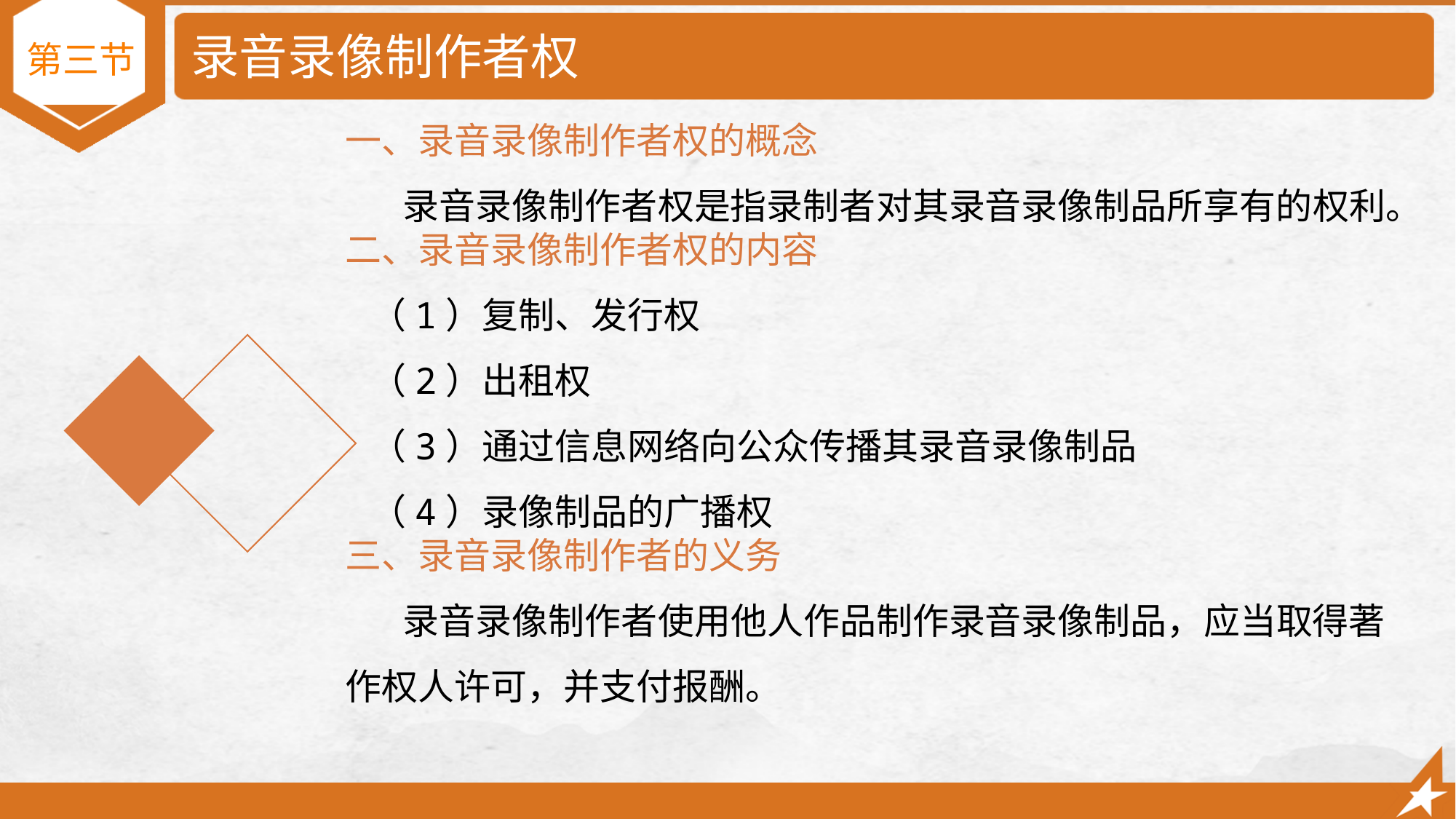

# 录音录像制作者权
第三节
一、录音录像制作者权的概念
      录音录像制作者权是指录制者对其录音录像制品所享有的权利。
二、录音录像制作者权的内容
  （1）复制、发行权
  （2）出租权
  （3）通过信息网络向公众传播其录音录像制品
  （4）录像制品的广播权
三、录音录像制作者的义务
      录音录像制作者使用他人作品制作录音录像制品，应当取得著作权人许可，并支付报酬。